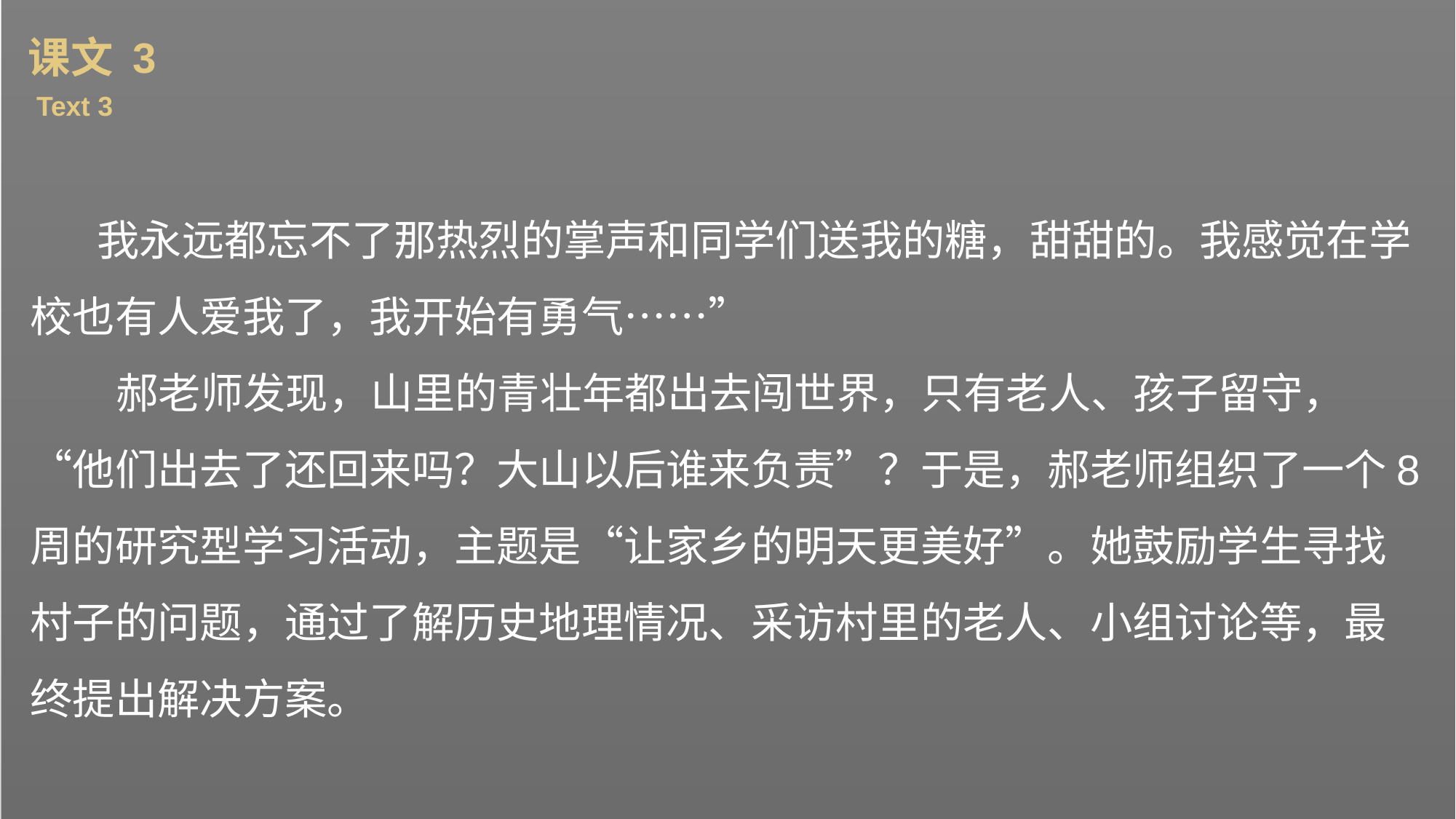

课文 3
Text 3

      我永远都忘不了那热烈的掌声和同学们送我的糖，甜甜的。我感觉在学校也有人爱我了，我开始有勇气……”
        郝老师发现，山里的青壮年都出去闯世界，只有老人、孩子留守，“他们出去了还回来吗？大山以后谁来负责”？于是，郝老师组织了一个8周的研究型学习活动，主题是“让家乡的明天更美好”。她鼓励学生寻找村子的问题，通过了解历史地理情况、采访村里的老人、小组讨论等，最终提出解决方案。